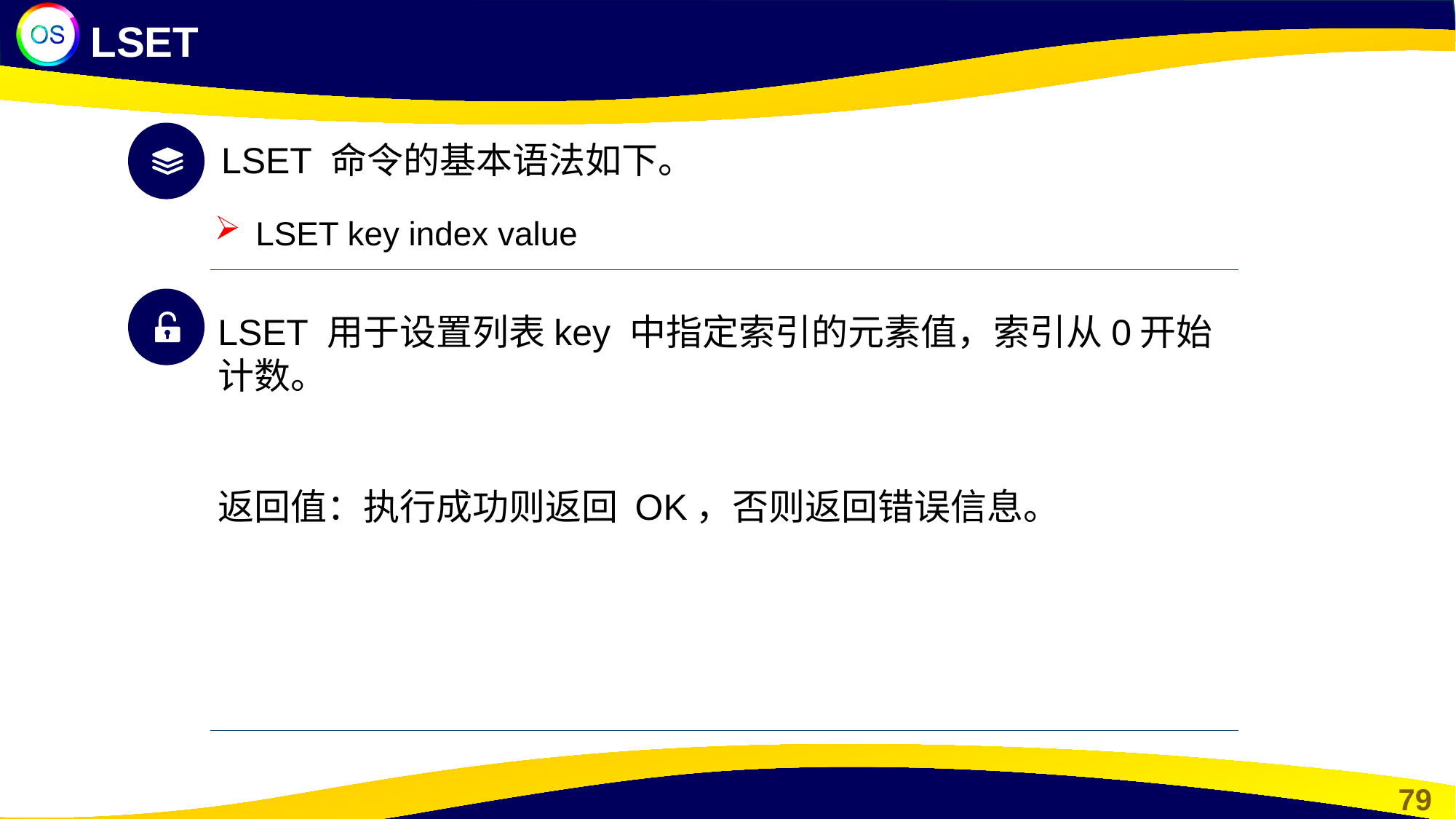

LSET

LSET 命令的基本语法如下。

LSET key index value

LSET 用于设置列表key 中指定索引的元素值，索引从0开始计数。

返回值：执行成功则返回 OK，否则返回错误信息。